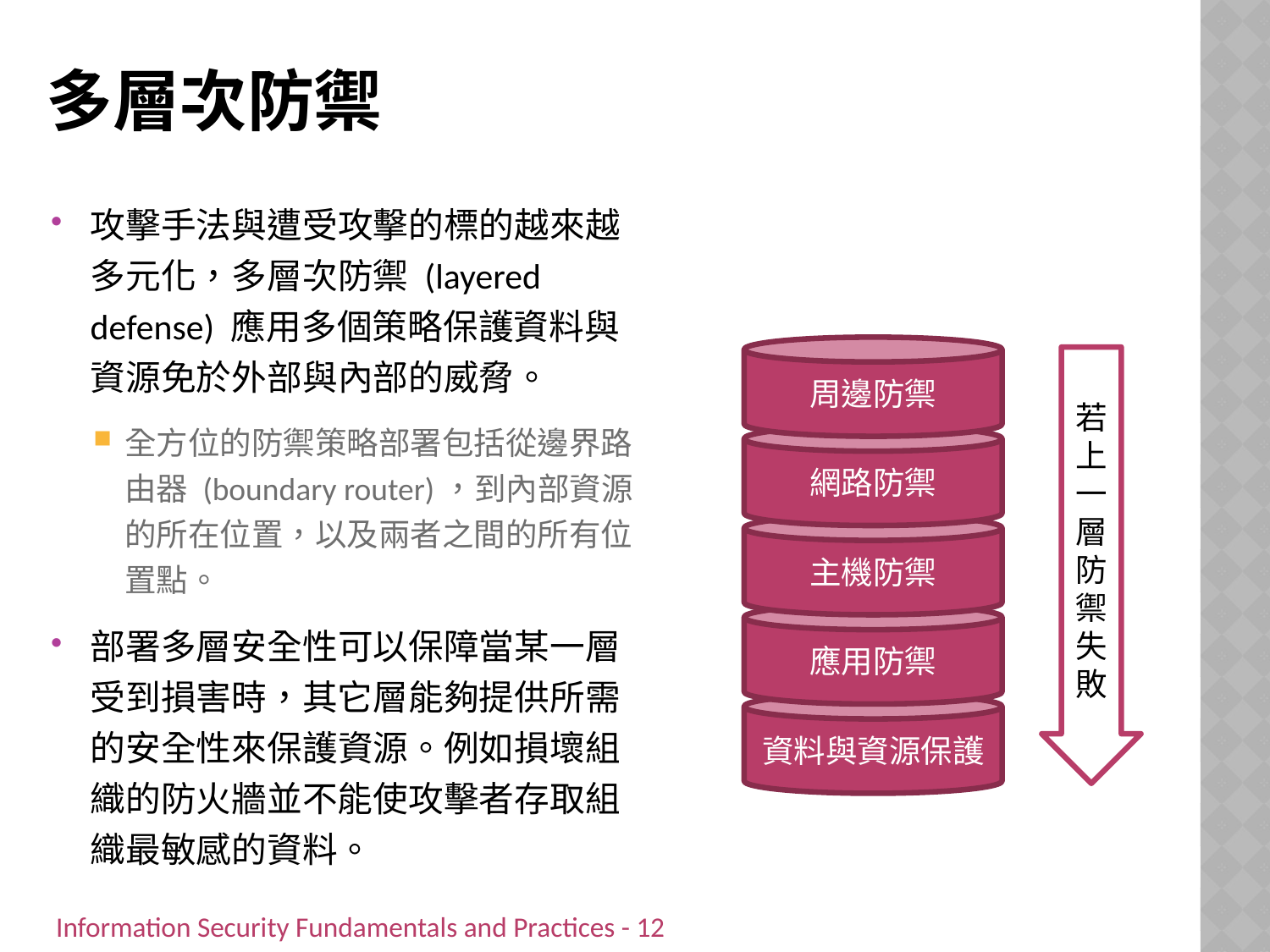

# 多層次防禦
攻擊手法與遭受攻擊的標的越來越多元化，多層次防禦 (layered defense) 應用多個策略保護資料與資源免於外部與內部的威脅。
全方位的防禦策略部署包括從邊界路由器 (boundary router)，到內部資源的所在位置，以及兩者之間的所有位置點。
部署多層安全性可以保障當某一層受到損害時，其它層能夠提供所需的安全性來保護資源。例如損壞組織的防火牆並不能使攻擊者存取組織最敏感的資料。
周邊防禦
若上一層防禦失敗
網路防禦
主機防禦
應用防禦
資料與資源保護